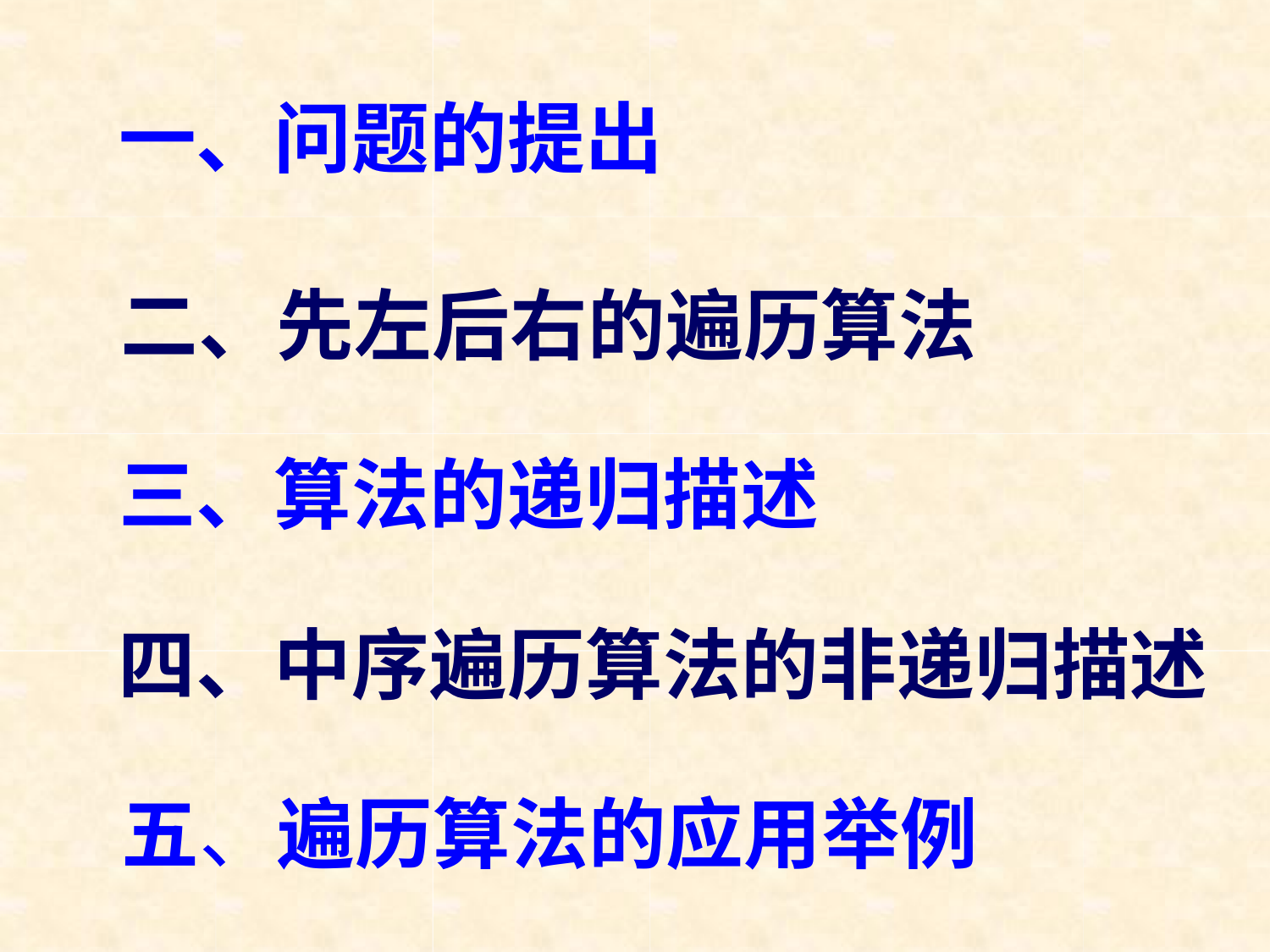

一、问题的提出
二、先左后右的遍历算法 三、算法的递归描述
四、中序遍历算法的非递归描述 五、遍历算法的应用举例